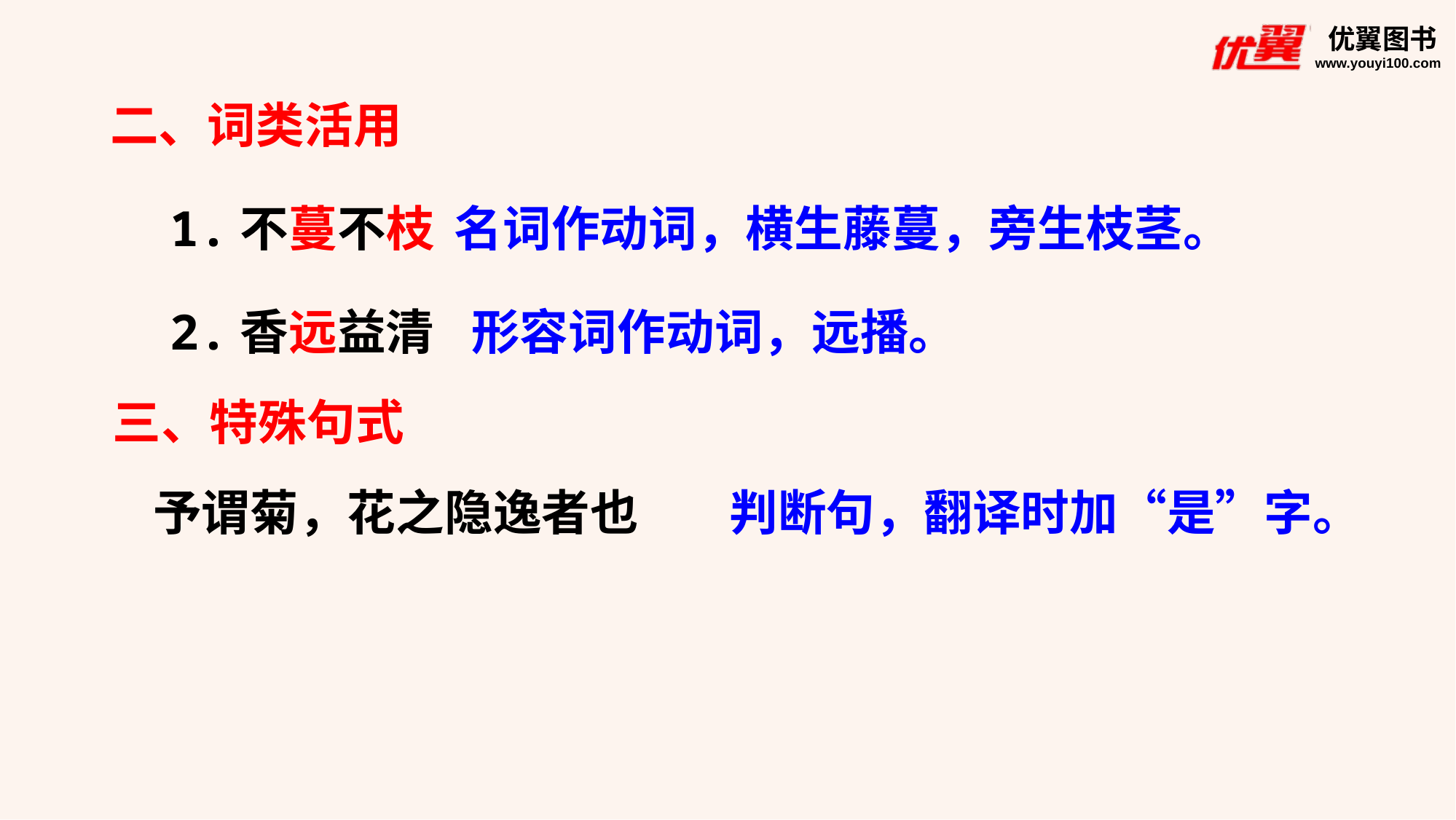

二、词类活用
1.不蔓不枝
名词作动词，横生藤蔓，旁生枝茎。
2.香远益清
形容词作动词，远播。
三、特殊句式
予谓菊，花之隐逸者也
判断句，翻译时加“是”字。